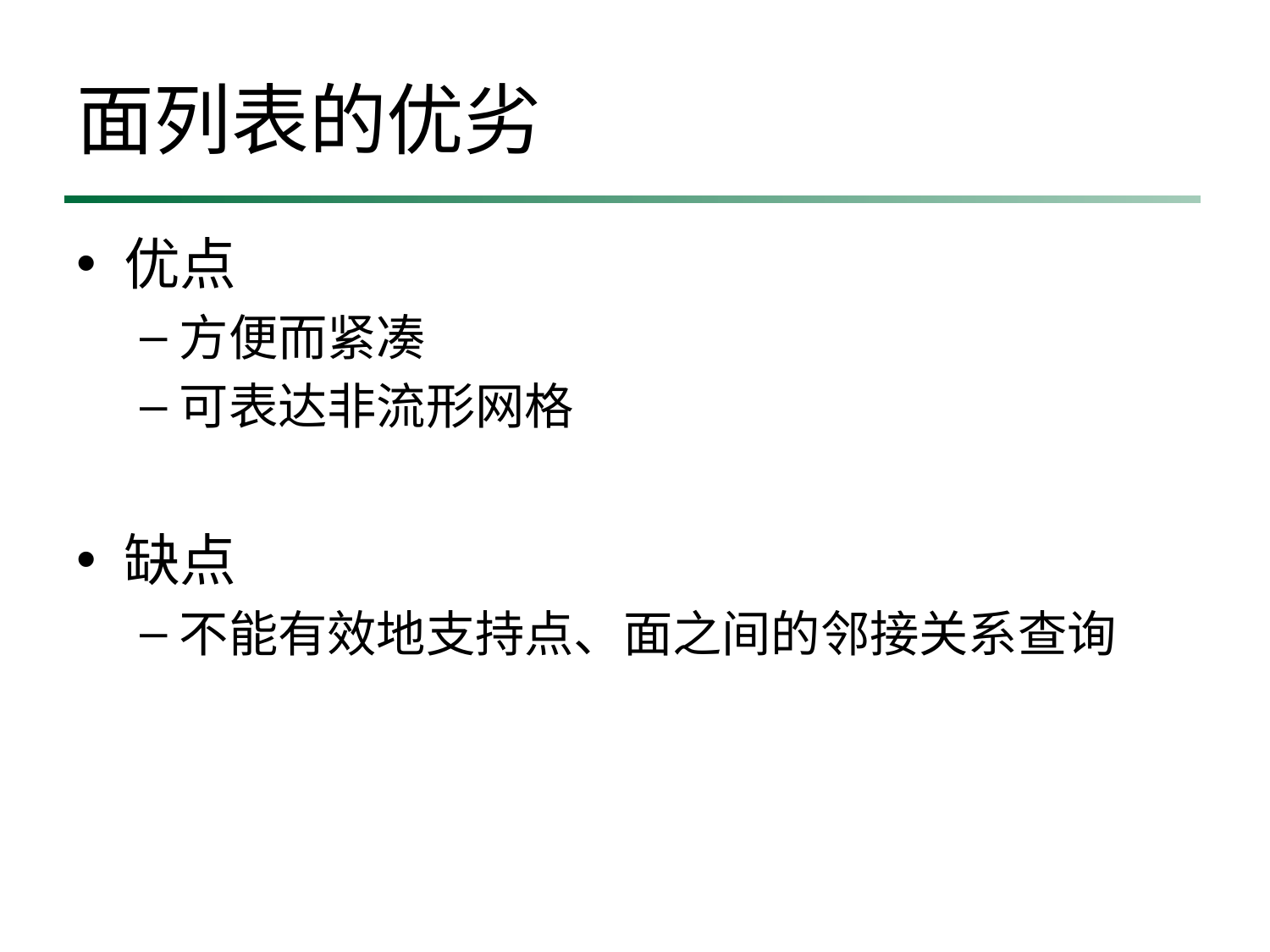

# 面列表的优劣
优点
方便而紧凑
可表达非流形网格

缺点
不能有效地支持点、面之间的邻接关系查询